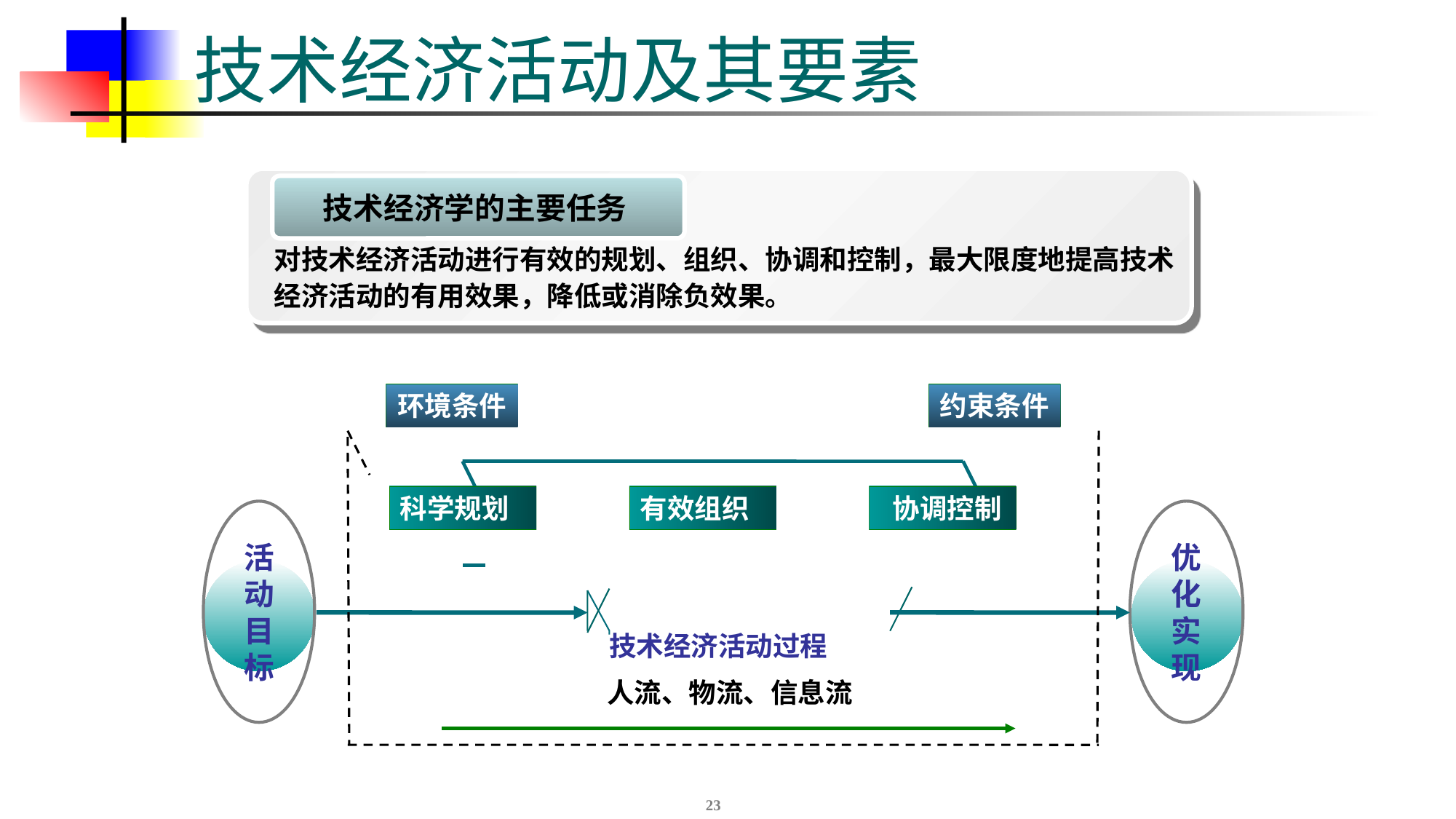

# 技术经济活动及其要素

技术经济学的主要任务
对技术经济活动进行有效的规划、组织、协调和控制，最大限度地提高技术经济活动的有用效果，降低或消除负效果。
环境条件
约束条件

科学规划
有效组织
 协调控制
活动
目标
优化
实现

技术经济活动过程
人流、物流、信息流

23